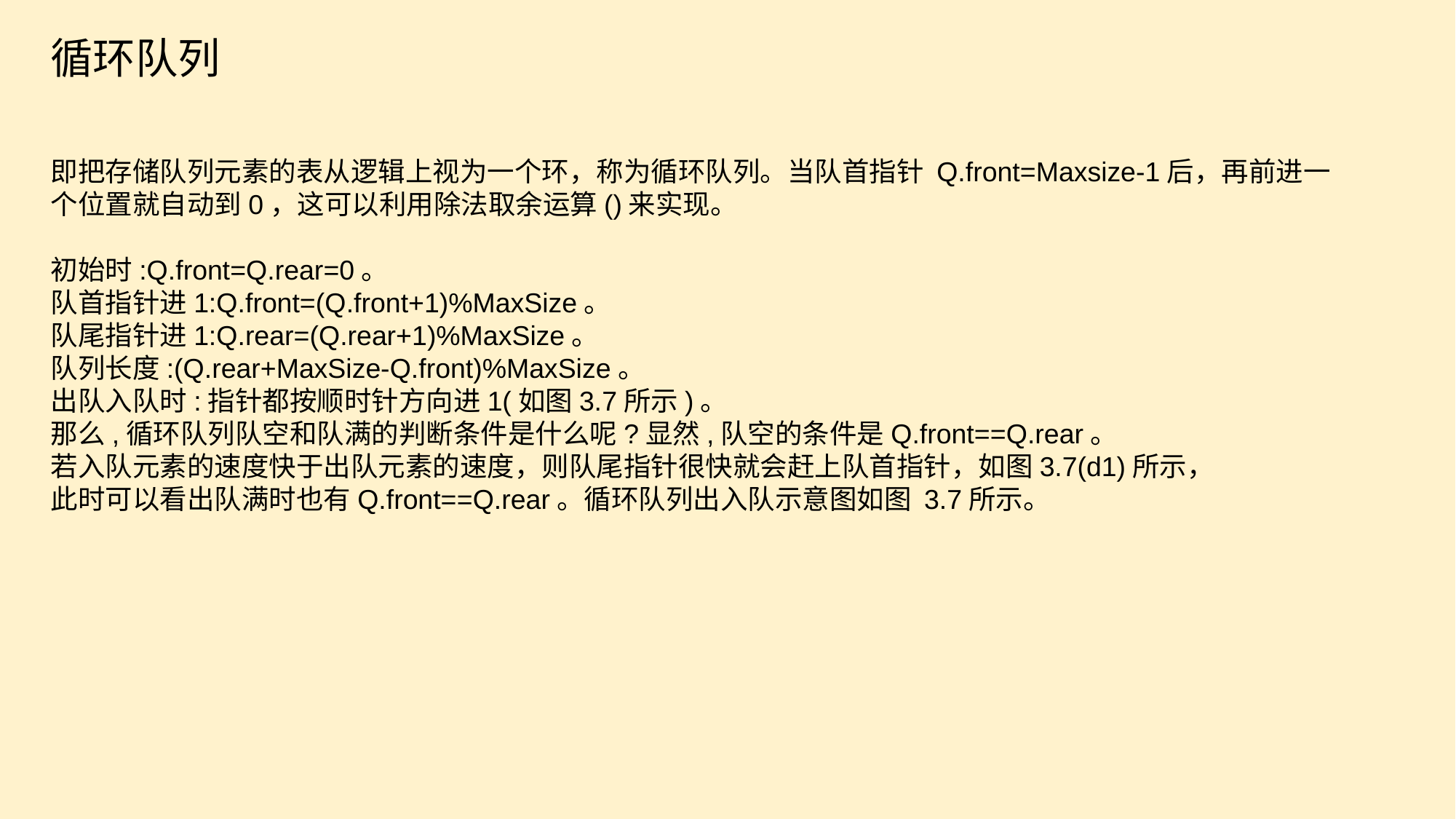

循环队列
即把存储队列元素的表从逻辑上视为一个环，称为循环队列。当队首指针 Q.front=Maxsize-1后，再前进一个位置就自动到0，这可以利用除法取余运算()来实现。

初始时:Q.front=Q.rear=0。
队首指针进1:Q.front=(Q.front+1)%MaxSize。
队尾指针进1:Q.rear=(Q.rear+1)%MaxSize。
队列长度:(Q.rear+MaxSize-Q.front)%MaxSize。
出队入队时:指针都按顺时针方向进1(如图3.7所示)。
那么,循环队列队空和队满的判断条件是什么呢?显然,队空的条件是Q.front==Q.rear。
若入队元素的速度快于出队元素的速度，则队尾指针很快就会赶上队首指针，如图3.7(d1)所示，
此时可以看出队满时也有Q.front==Q.rear。循环队列出入队示意图如图 3.7所示。
e7d195523061f1c0f0ec610a92cff745ee13794c7b8d98f8E73673273C9E8BE17CC3D63B9B1D6426C348A354AD505654C28F453CD7C8F90EADD06C08281DAED7140E5AAAED5880ECE414DFB6A93B82BE019406867034C3A8500A4827DCF3FBF74A471B736410707E336A01C9ADC9BE02ACCB8DF2121D81636A067B8AE80C6AB6F014154F4E7B7247